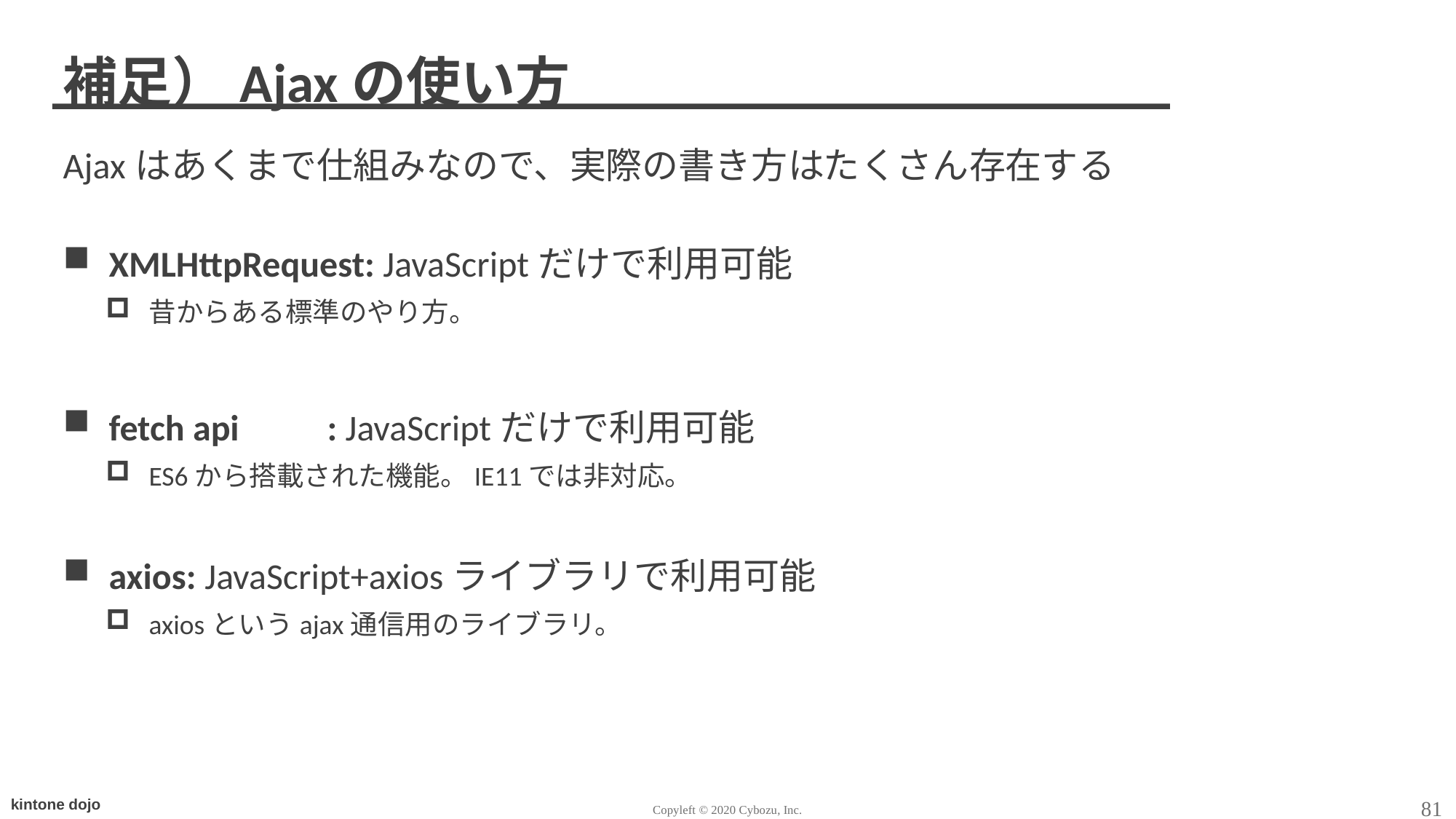

# 補足）Ajaxの使い方
Ajaxはあくまで仕組みなので、実際の書き方はたくさん存在する

XMLHttpRequest: JavaScriptだけで利用可能
昔からある標準のやり方。

fetch api	: JavaScriptだけで利用可能
ES6から搭載された機能。IE11では非対応。

axios: JavaScript+axiosライブラリで利用可能
axiosというajax通信用のライブラリ。
81
Copyleft © 2020 Cybozu, Inc.